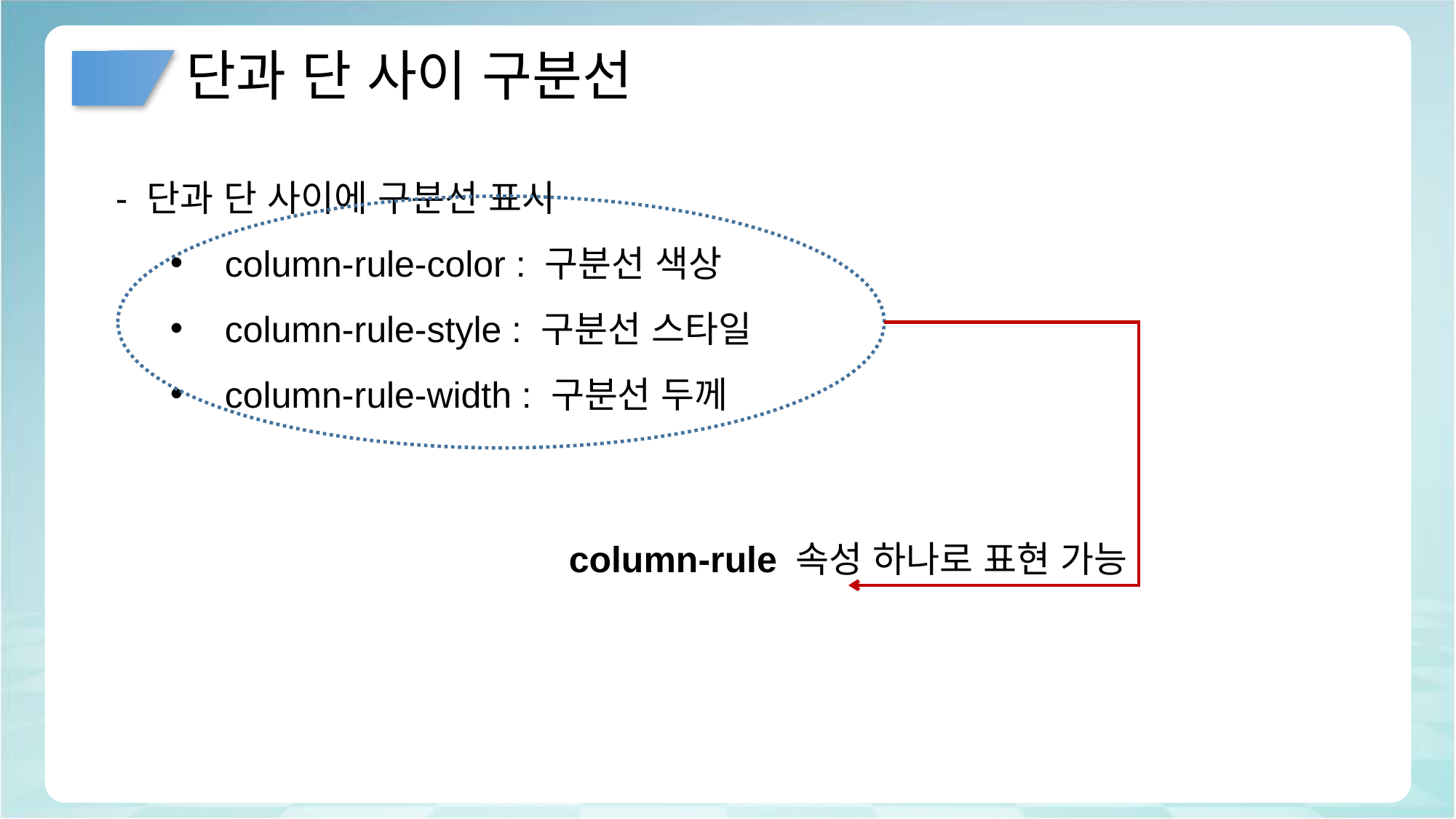

# 단과 단 사이 구분선
- 단과 단 사이에 구분선 표시
column-rule-color : 구분선 색상
column-rule-style : 구분선 스타일
column-rule-width : 구분선 두께

column-rule 속성 하나로 표현 가능